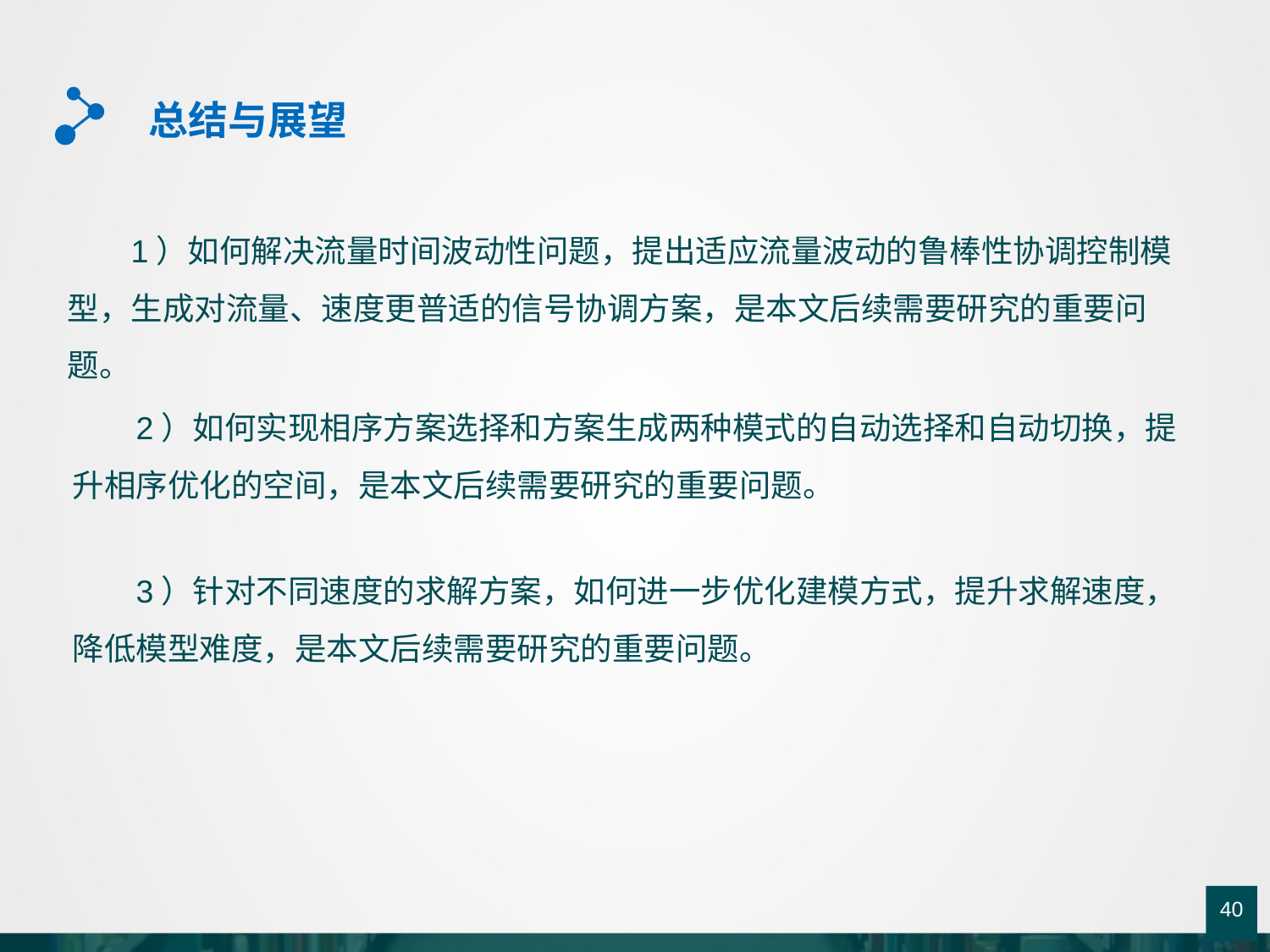

总结与展望
1）如何解决流量时间波动性问题，提出适应流量波动的鲁棒性协调控制模型，生成对流量、速度更普适的信号协调方案，是本文后续需要研究的重要问题。
2）如何实现相序方案选择和方案生成两种模式的自动选择和自动切换，提升相序优化的空间，是本文后续需要研究的重要问题。
3）针对不同速度的求解方案，如何进一步优化建模方式，提升求解速度，降低模型难度，是本文后续需要研究的重要问题。